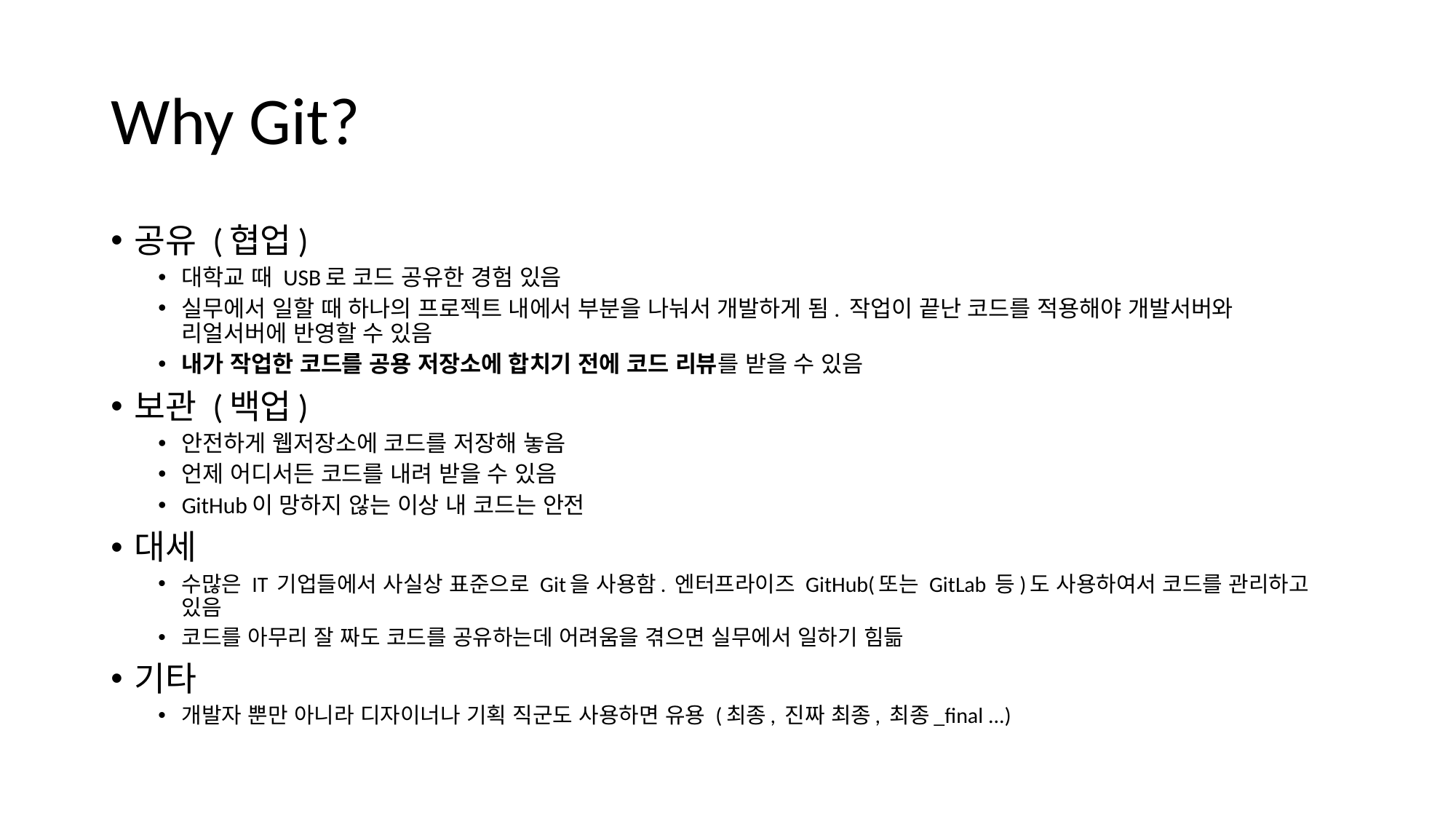

# Why Git?
공유 (협업)
대학교 때 USB로 코드 공유한 경험 있음
실무에서 일할 때 하나의 프로젝트 내에서 부분을 나눠서 개발하게 됨. 작업이 끝난 코드를 적용해야 개발서버와 리얼서버에 반영할 수 있음
내가 작업한 코드를 공용 저장소에 합치기 전에 코드 리뷰를 받을 수 있음
보관 (백업)
안전하게 웹저장소에 코드를 저장해 놓음
언제 어디서든 코드를 내려 받을 수 있음
GitHub이 망하지 않는 이상 내 코드는 안전
대세
수많은 IT 기업들에서 사실상 표준으로 Git을 사용함. 엔터프라이즈 GitHub(또는 GitLab 등)도 사용하여서 코드를 관리하고 있음
코드를 아무리 잘 짜도 코드를 공유하는데 어려움을 겪으면 실무에서 일하기 힘듦
기타
개발자 뿐만 아니라 디자이너나 기획 직군도 사용하면 유용 (최종, 진짜 최종, 최종_final ...)